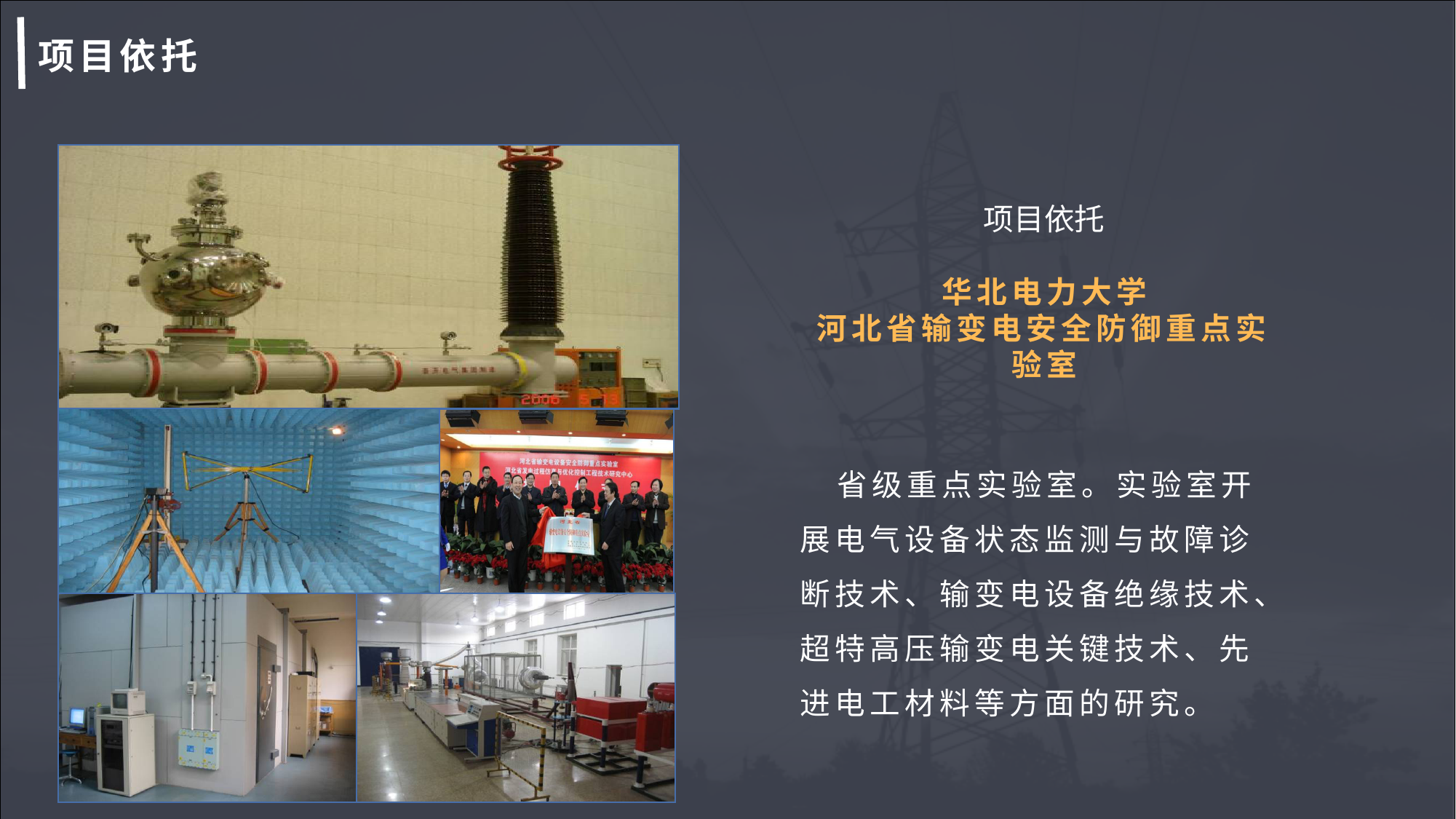

# 项目依托

项目依托

华北电力大学
河北省输变电安全防御重点实验室

     省级重点实验室。实验室开展电气设备状态监测与故障诊断技术、输变电设备绝缘技术、超特高压输变电关键技术、先进电工材料等方面的研究。